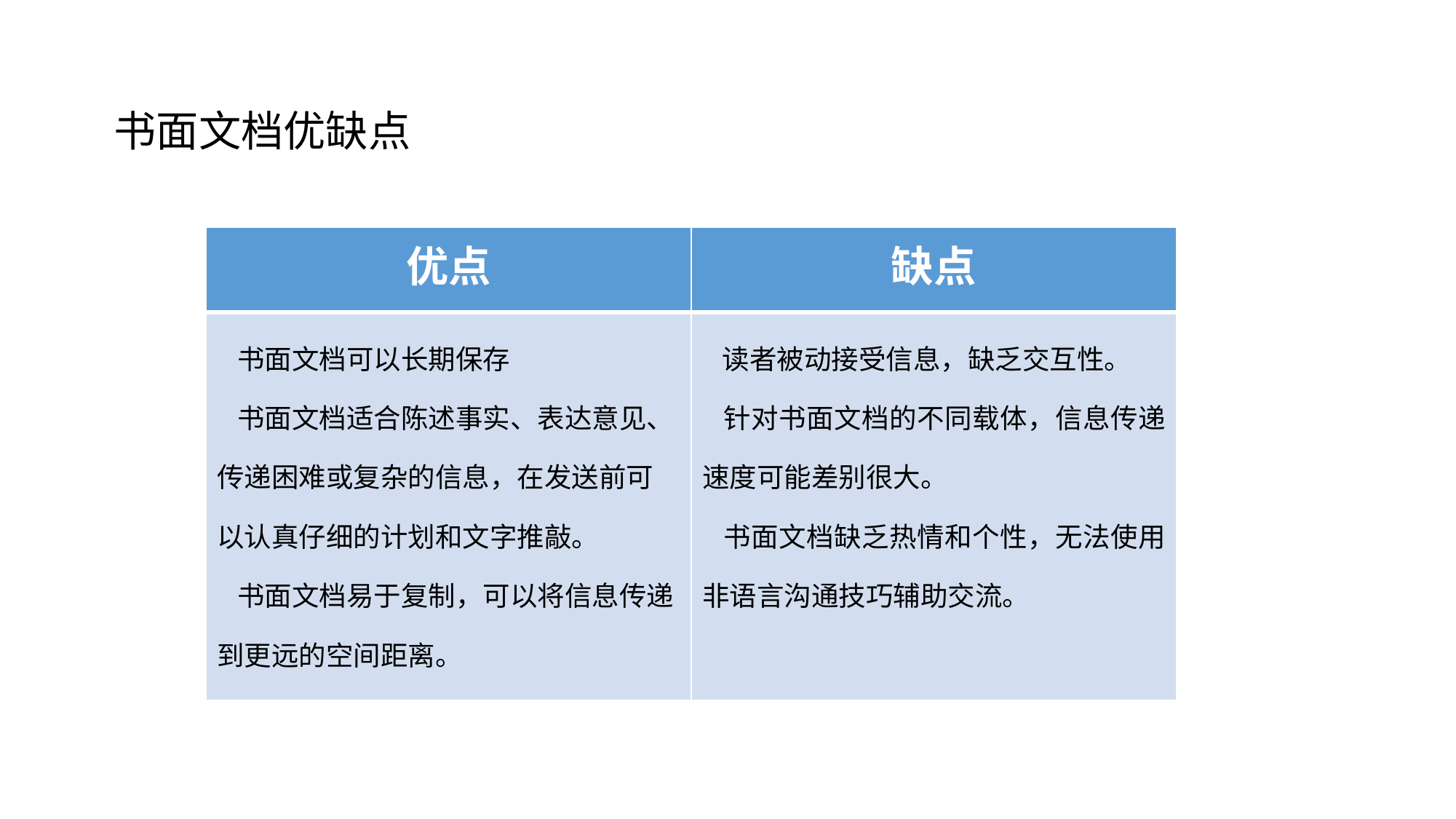

书面文档优缺点
| 优点 | 缺点 |
| --- | --- |
| 书面文档可以长期保存 书面文档适合陈述事实、表达意见、传递困难或复杂的信息，在发送前可以认真仔细的计划和文字推敲。 书面文档易于复制，可以将信息传递到更远的空间距离。 | 读者被动接受信息，缺乏交互性。 针对书面文档的不同载体，信息传递速度可能差别很大。 书面文档缺乏热情和个性，无法使用非语言沟通技巧辅助交流。 |